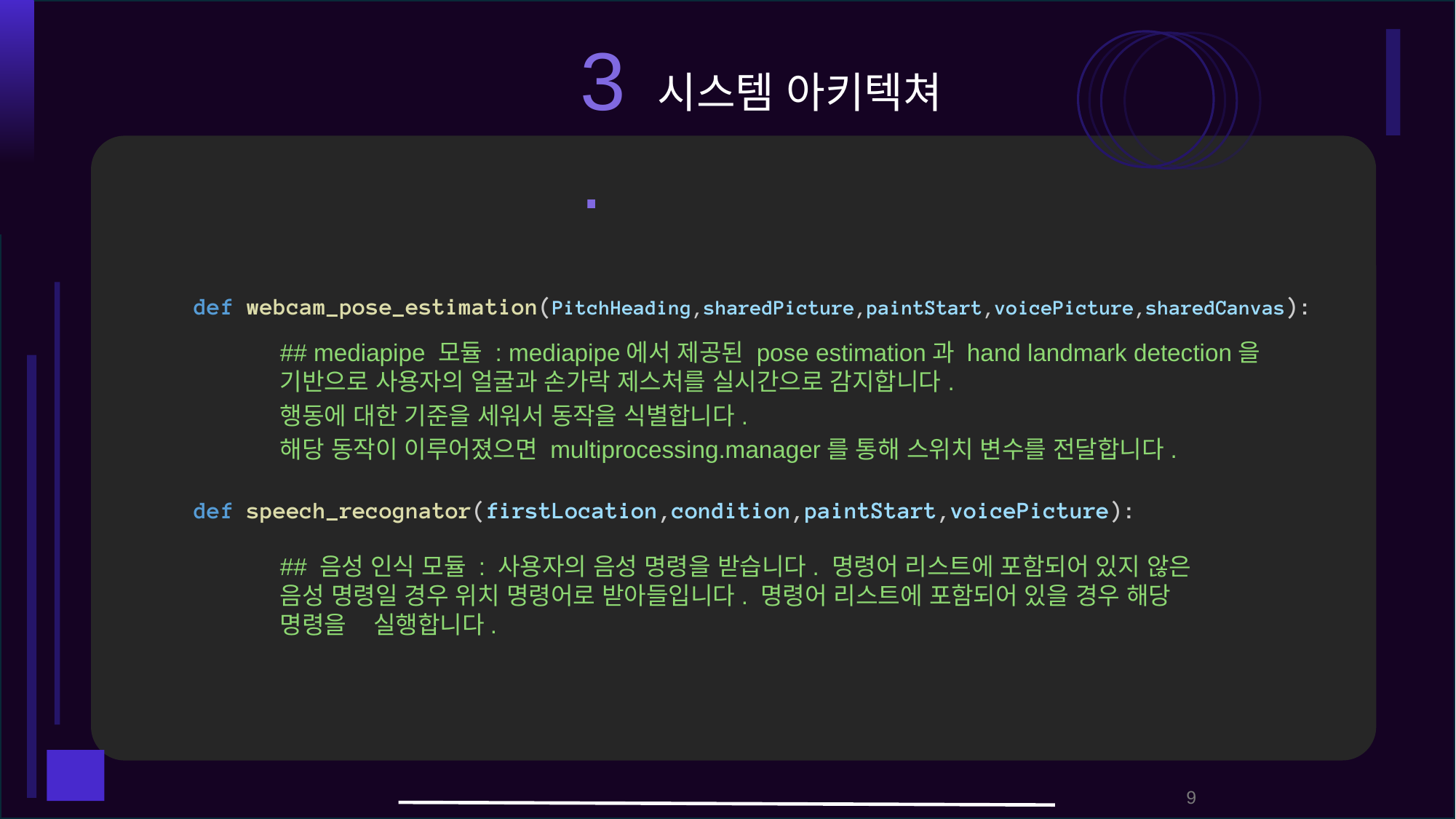

3.

시스템 아키텍쳐

def webcam_pose_estimation(PitchHeading,sharedPicture,paintStart,voicePicture,sharedCanvas):

def speech_recognator(firstLocation,condition,paintStart,voicePicture):

## mediapipe 모듈 : mediapipe에서 제공된 pose estimation과 hand landmark detection을 기반으로 사용자의 얼굴과 손가락 제스처를 실시간으로 감지합니다.
행동에 대한 기준을 세워서 동작을 식별합니다.
해당 동작이 이루어졌으면 multiprocessing.manager를 통해 스위치 변수를 전달합니다.

## 음성 인식 모듈 : 사용자의 음성 명령을 받습니다. 명령어 리스트에 포함되어 있지 않은 음성 명령일 경우 위치 명령어로 받아들입니다. 명령어 리스트에 포함되어 있을 경우 해당 명령을    실행합니다.

9